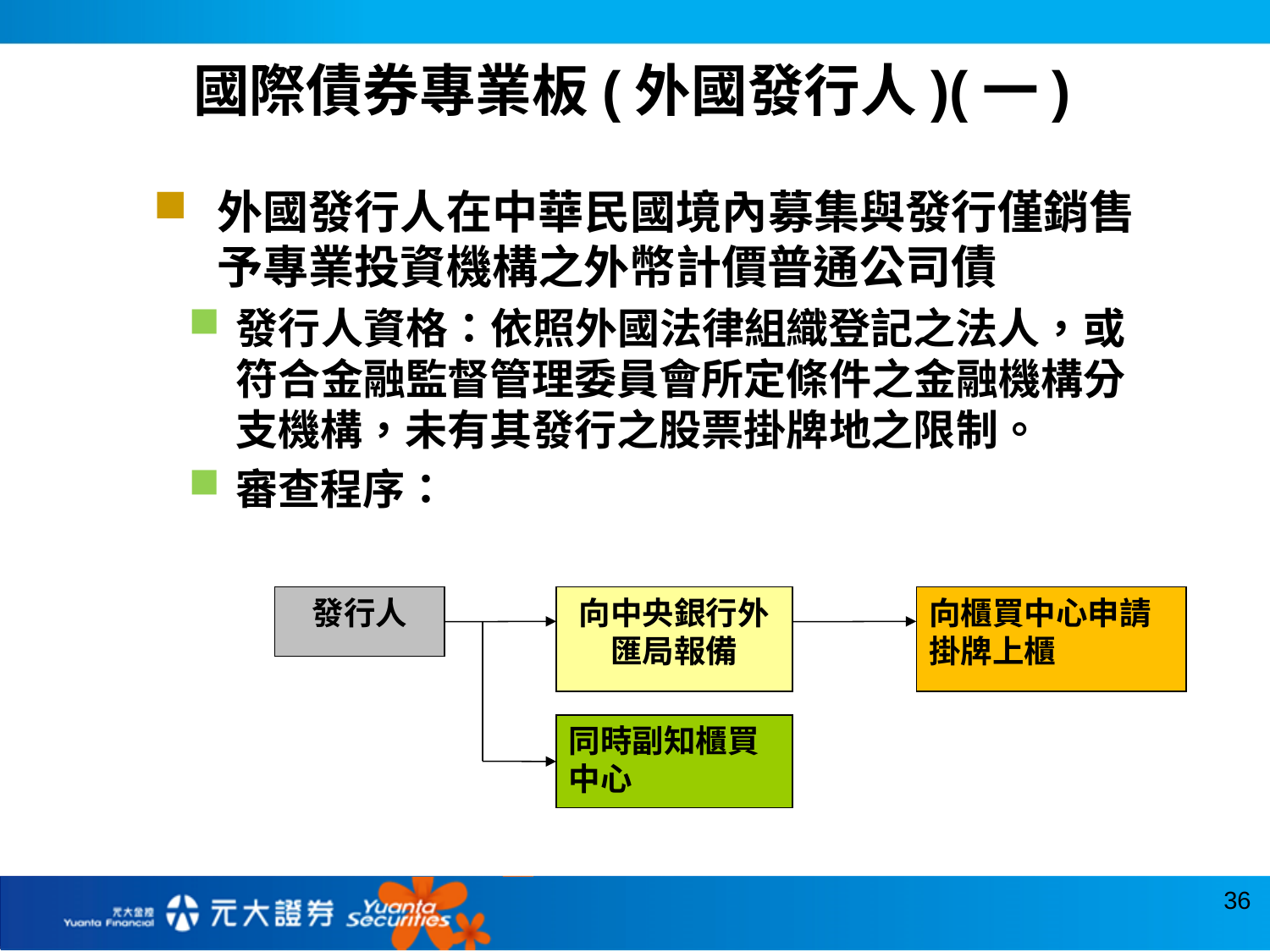

國際債券專業板(外國發行人)(一)
外國發行人在中華民國境內募集與發行僅銷售予專業投資機構之外幣計價普通公司債
發行人資格：依照外國法律組織登記之法人，或符合金融監督管理委員會所定條件之金融機構分支機構，未有其發行之股票掛牌地之限制。
審查程序：

發行人
向中央銀行外匯局報備
向櫃買中心申請掛牌上櫃

同時副知櫃買中心